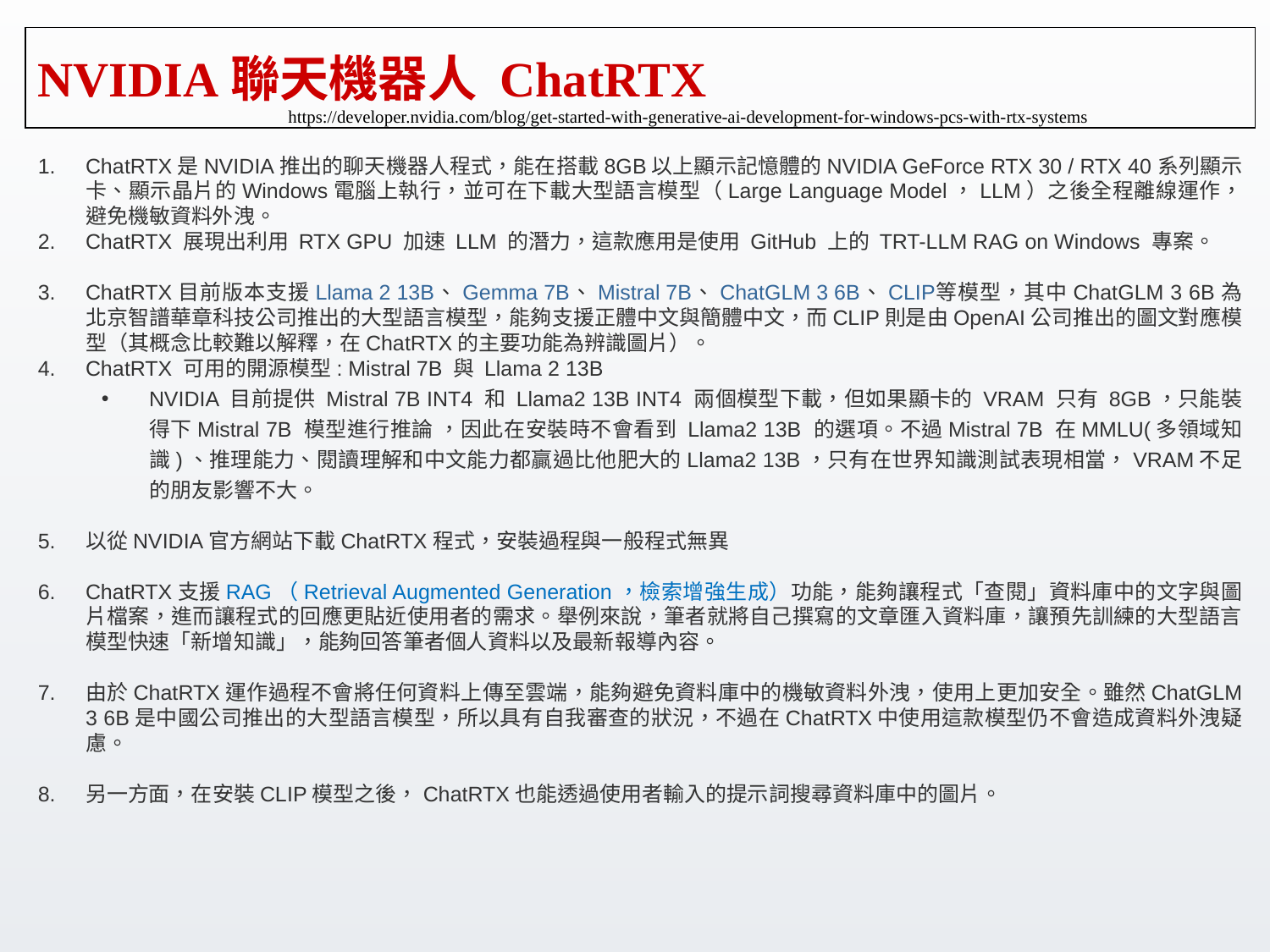

# NVIDIA聯天機器人 ChatRTX
https://developer.nvidia.com/blog/get-started-with-generative-ai-development-for-windows-pcs-with-rtx-systems
ChatRTX是NVIDIA推出的聊天機器人程式，能在搭載8GB以上顯示記憶體的NVIDIA GeForce RTX 30 / RTX 40系列顯示卡、顯示晶片的Windows電腦上執行，並可在下載大型語言模型（Large Language Model，LLM）之後全程離線運作，避免機敏資料外洩。
ChatRTX 展現出利用 RTX GPU 加速 LLM 的潛力，這款應用是使用 GitHub 上的 TRT-LLM RAG on Windows 專案。

ChatRTX目前版本支援Llama 2 13B、Gemma 7B、Mistral 7B、ChatGLM 3 6B、CLIP等模型，其中ChatGLM 3 6B為北京智譜華章科技公司推出的大型語言模型，能夠支援正體中文與簡體中文，而CLIP則是由OpenAI公司推出的圖文對應模型（其概念比較難以解釋，在ChatRTX的主要功能為辨識圖片）。
ChatRTX 可用的開源模型: Mistral 7B 與 Llama 2 13B
NVIDIA 目前提供 Mistral 7B INT4 和 Llama2 13B INT4 兩個模型下載，但如果顯卡的 VRAM 只有 8GB，只能裝得下Mistral 7B 模型進行推論 ，因此在安裝時不會看到 Llama2 13B 的選項。不過Mistral 7B 在MMLU(多領域知識)、推理能力、閱讀理解和中文能力都贏過比他肥大的Llama2 13B，只有在世界知識測試表現相當，VRAM不足的朋友影響不大。

以從NVIDIA官方網站下載ChatRTX程式，安裝過程與一般程式無異

ChatRTX支援RAG（Retrieval Augmented Generation，檢索增強生成）功能，能夠讓程式「查閱」資料庫中的文字與圖片檔案，進而讓程式的回應更貼近使用者的需求。舉例來說，筆者就將自己撰寫的文章匯入資料庫，讓預先訓練的大型語言模型快速「新增知識」，能夠回答筆者個人資料以及最新報導內容。

由於ChatRTX運作過程不會將任何資料上傳至雲端，能夠避免資料庫中的機敏資料外洩，使用上更加安全。雖然ChatGLM 3 6B是中國公司推出的大型語言模型，所以具有自我審查的狀況，不過在ChatRTX中使用這款模型仍不會造成資料外洩疑慮。

另一方面，在安裝CLIP模型之後，ChatRTX也能透過使用者輸入的提示詞搜尋資料庫中的圖片。